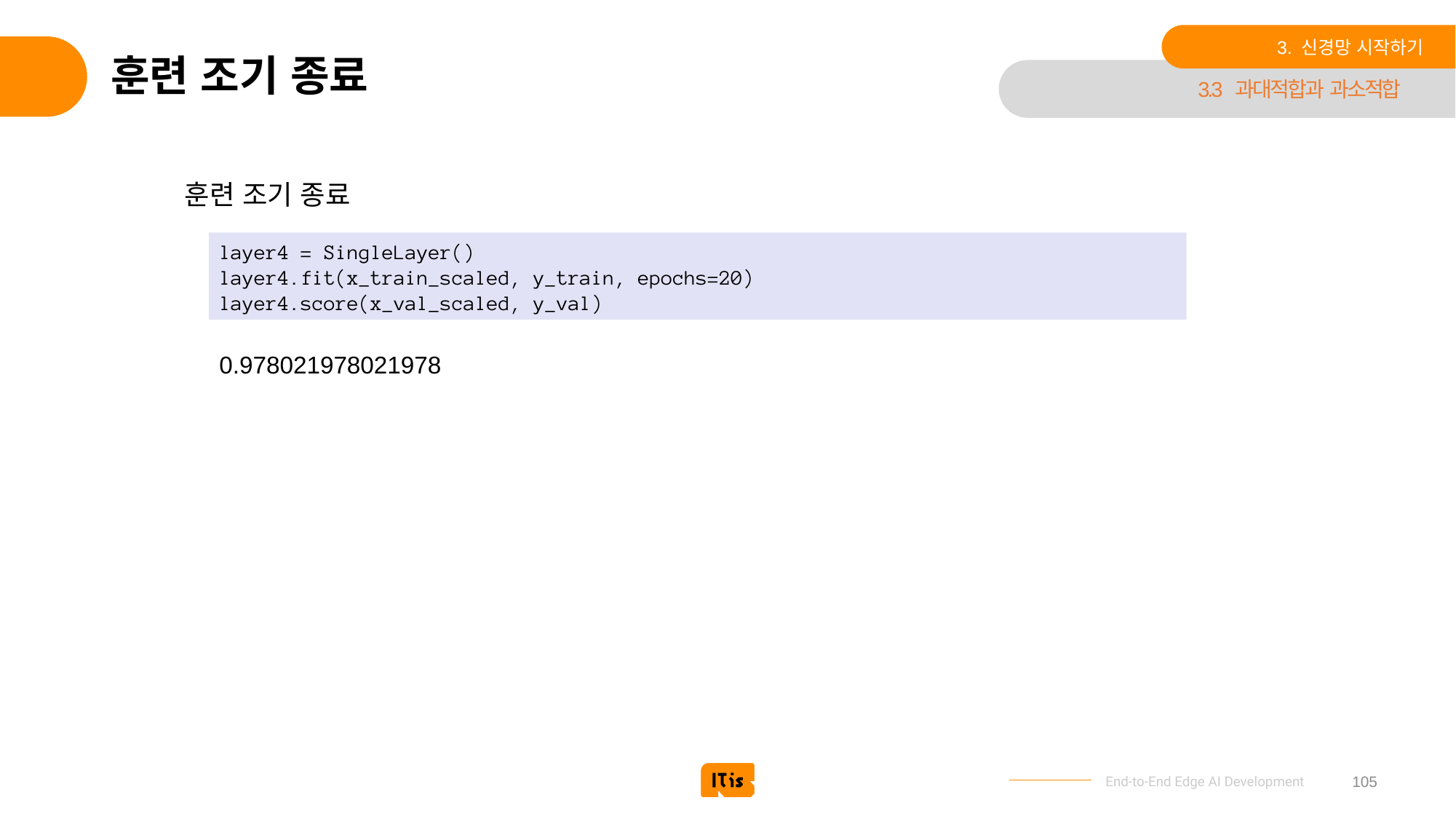

3. 신경망 시작하기
# 훈련 조기 종료
3.3  과대적합과  과소적합

훈련 조기 종료
layer4 = SingleLayer()
layer4.fit(x_train_scaled, y_train, epochs=20)
layer4.score(x_val_scaled, y_val)
0.978021978021978
105